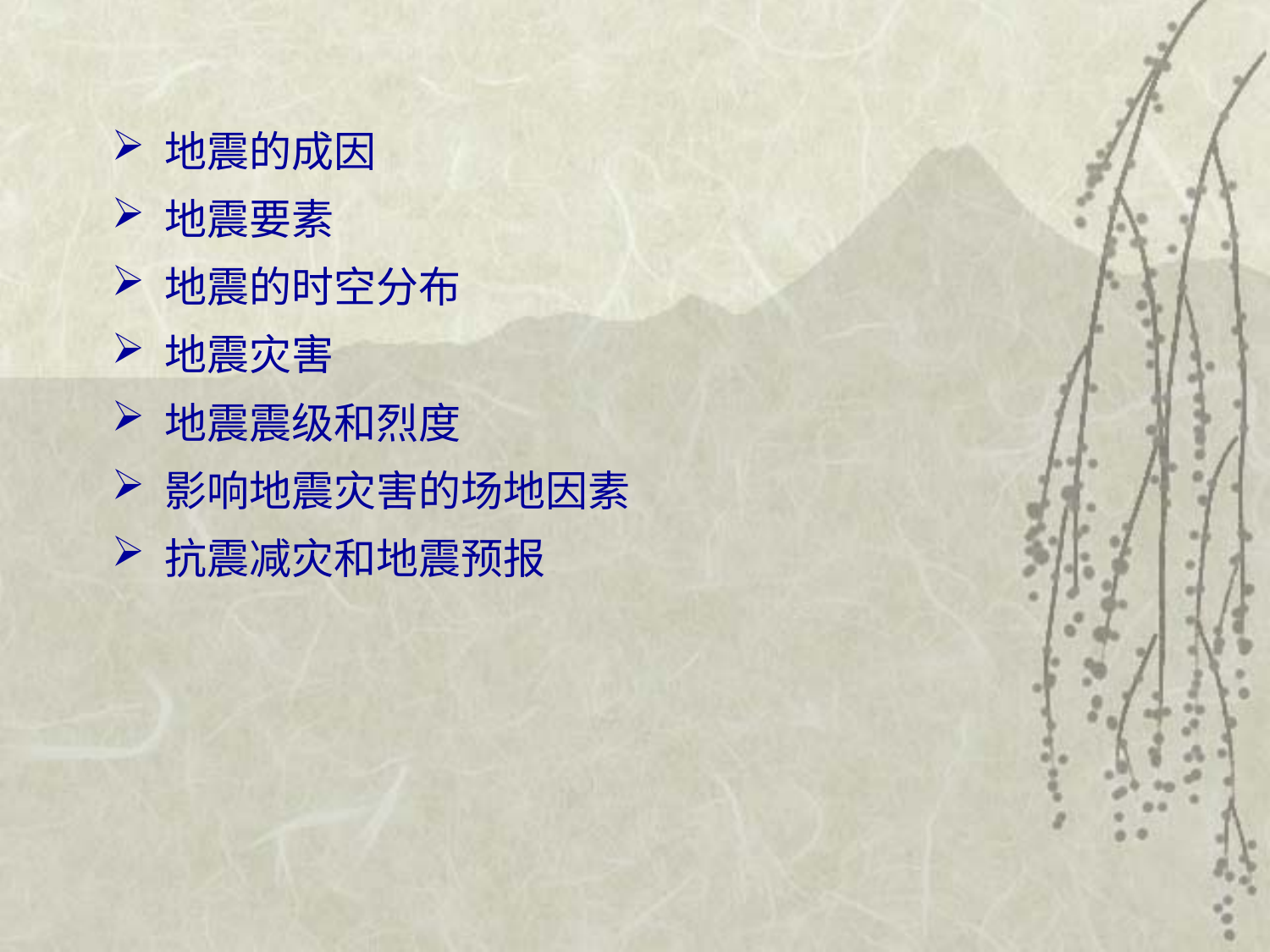

地震的成因
 地震要素
 地震的时空分布
 地震灾害
 地震震级和烈度
 影响地震灾害的场地因素
 抗震减灾和地震预报